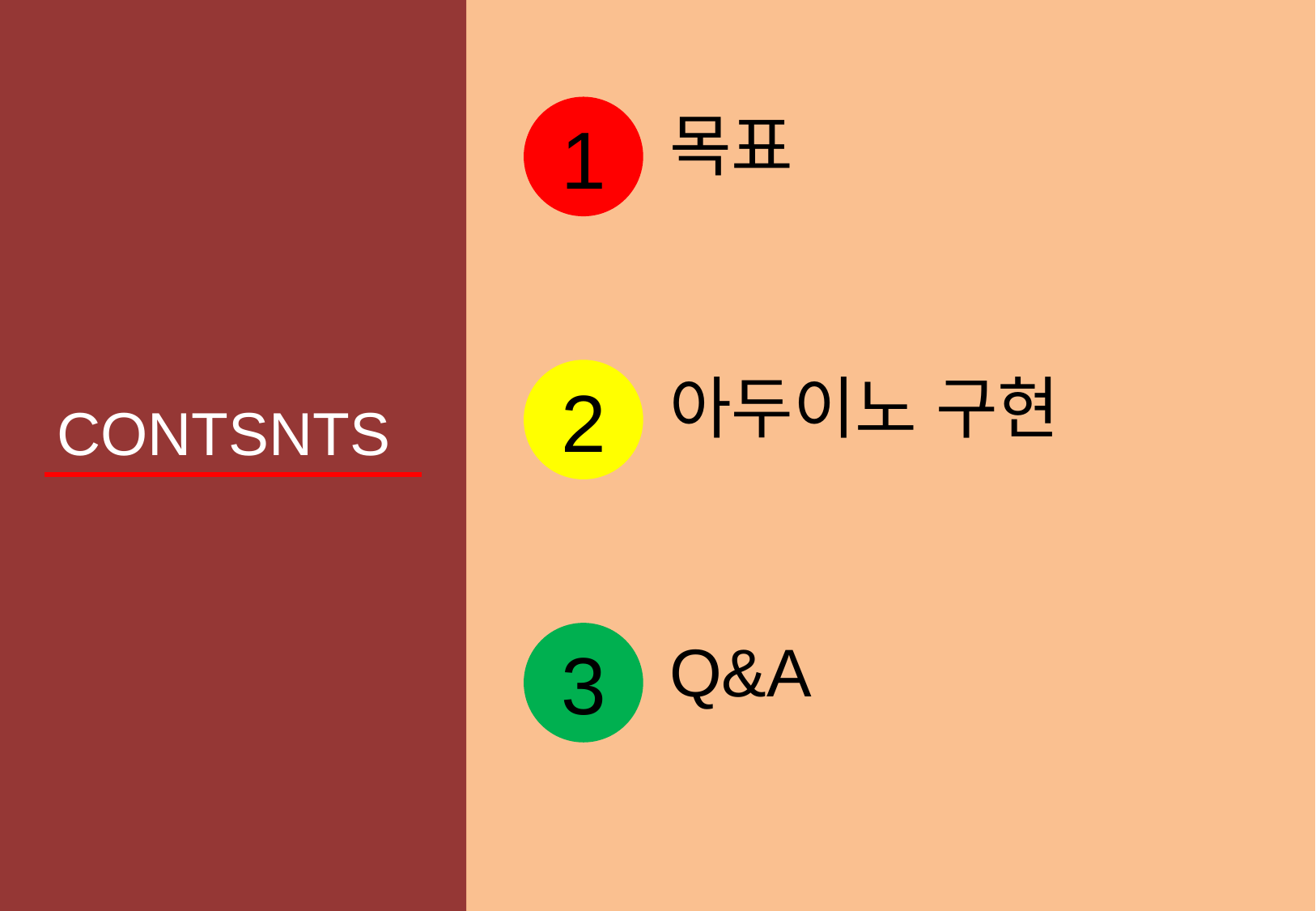

1
목표
2
아두이노 구현
CONTSNTS
3
Q&A